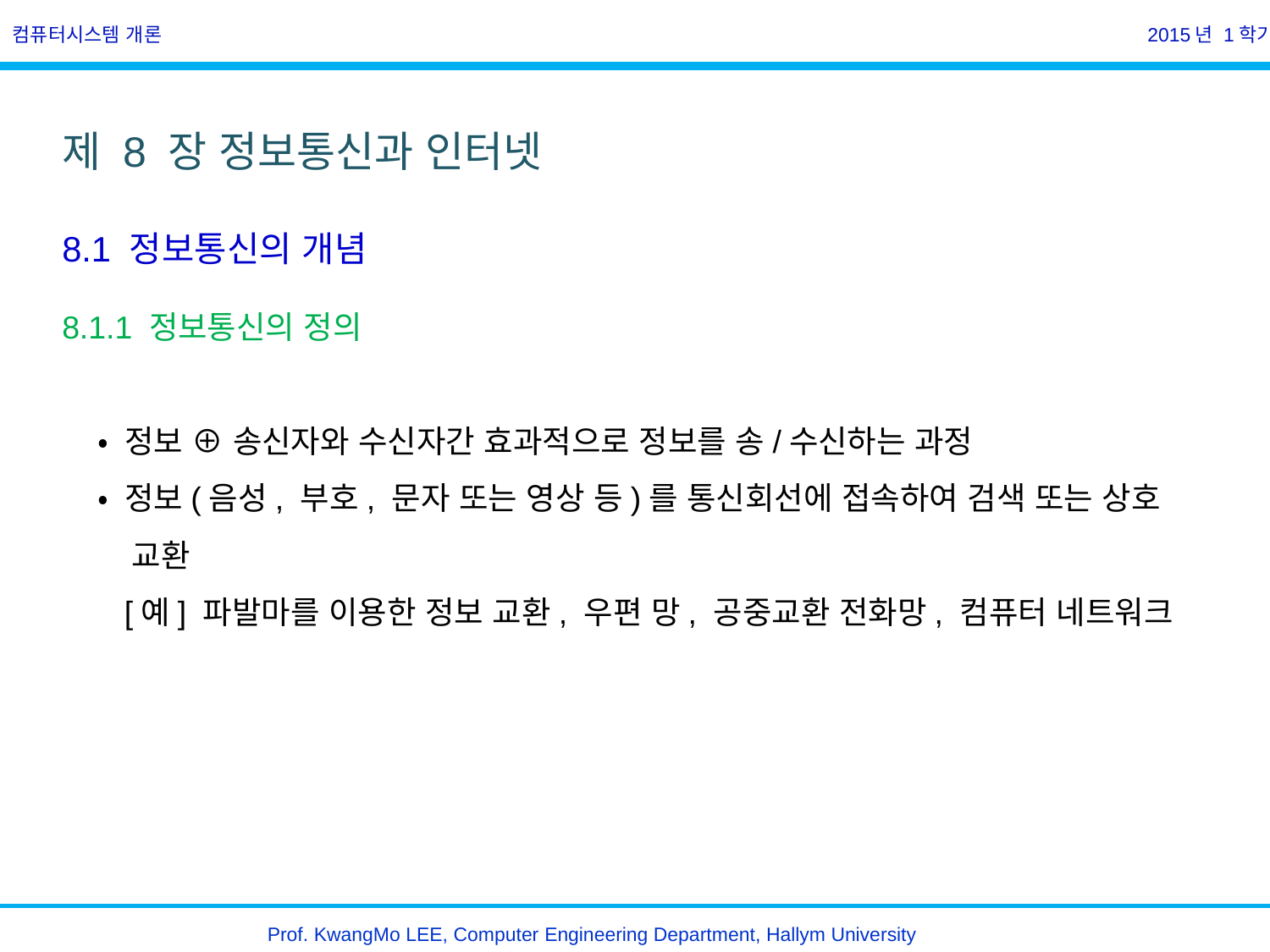

컴퓨터시스템 개론
2015년 1학기
제 8 장 정보통신과 인터넷

8.1 정보통신의 개념

8.1.1 정보통신의 정의

    • 정보 ⊕ 송신자와 수신자간 효과적으로 정보를 송/수신하는 과정
    • 정보(음성, 부호, 문자 또는 영상 등)를 통신회선에 접속하여 검색 또는 상호
       교환
       [예] 파발마를 이용한 정보 교환, 우편 망, 공중교환 전화망, 컴퓨터 네트워크
Prof. KwangMo LEE, Computer Engineering Department, Hallym University